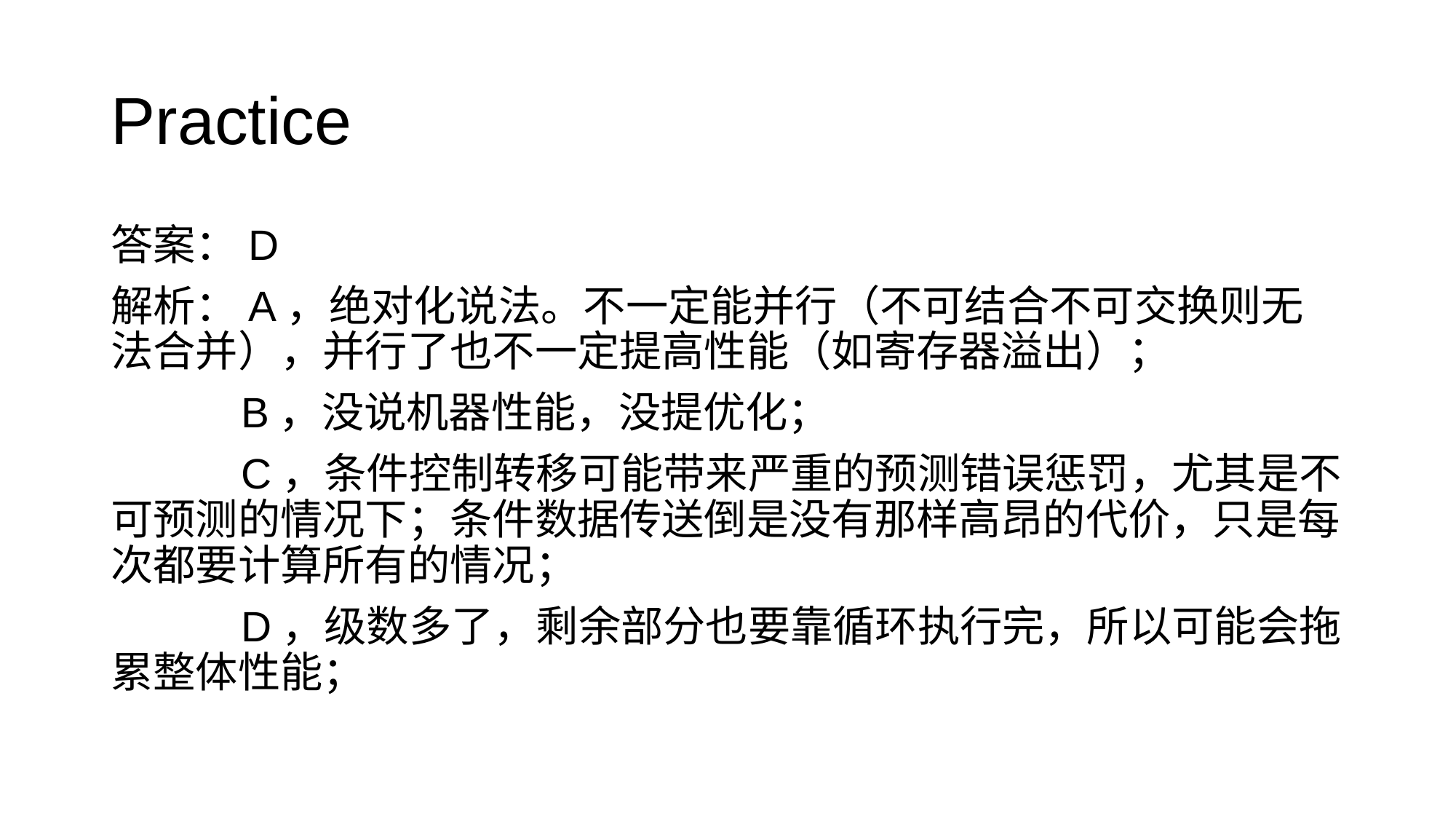

# Practice
答案：D
解析：A，绝对化说法。不一定能并行（不可结合不可交换则无法合并），并行了也不一定提高性能（如寄存器溢出）；
           B，没说机器性能，没提优化；
           C，条件控制转移可能带来严重的预测错误惩罚，尤其是不可预测的情况下；条件数据传送倒是没有那样高昂的代价，只是每次都要计算所有的情况；
           D，级数多了，剩余部分也要靠循环执行完，所以可能会拖累整体性能；